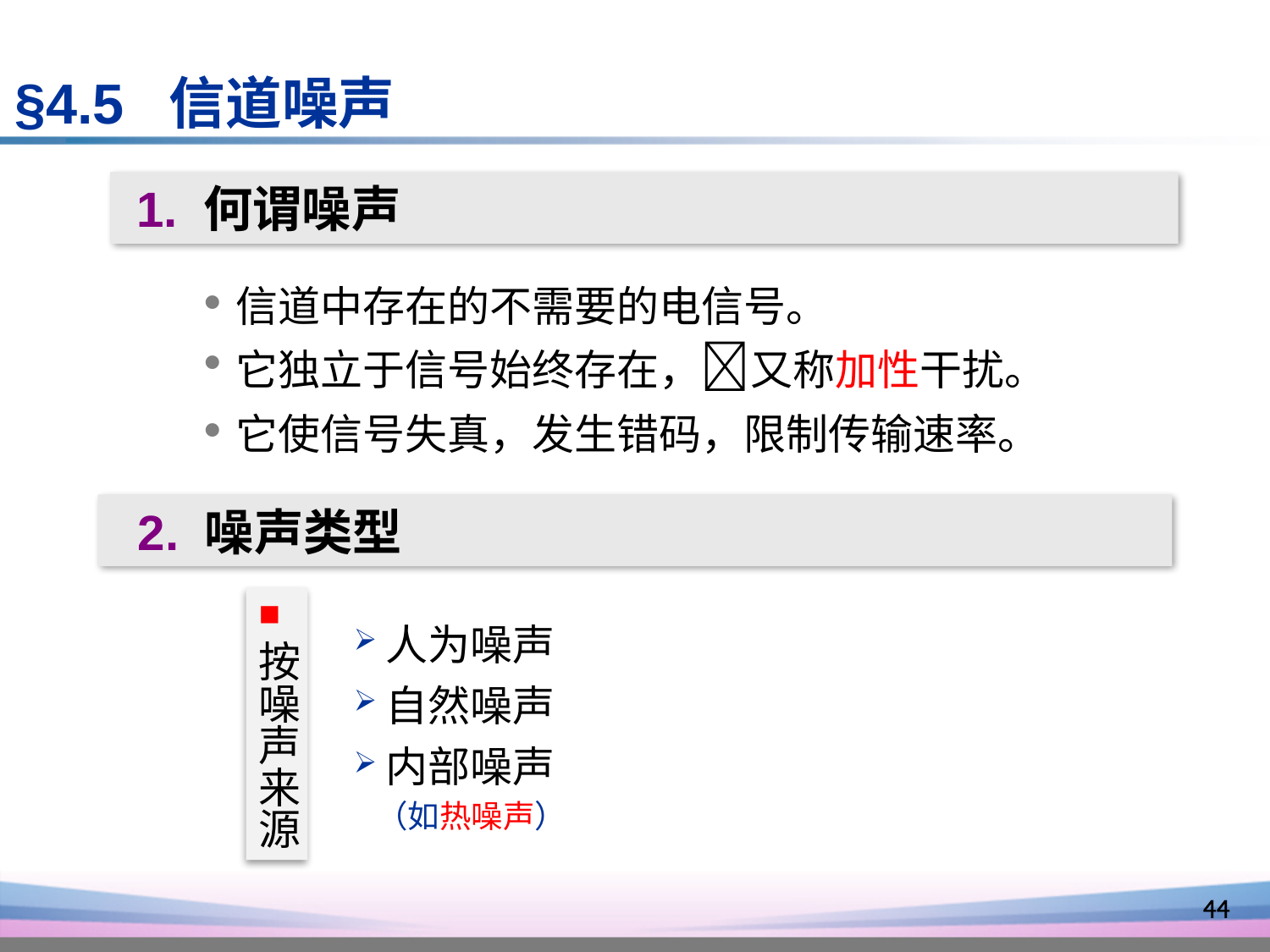

§4.5  信道噪声
 1. 何谓噪声
信道中存在的不需要的电信号。
它独立于信号始终存在，∴又称加性干扰。
它使信号失真，发生错码，限制传输速率。
  2. 噪声类型

按
噪
声
来
源
人为噪声
自然噪声
内部噪声
   （如热噪声）
44